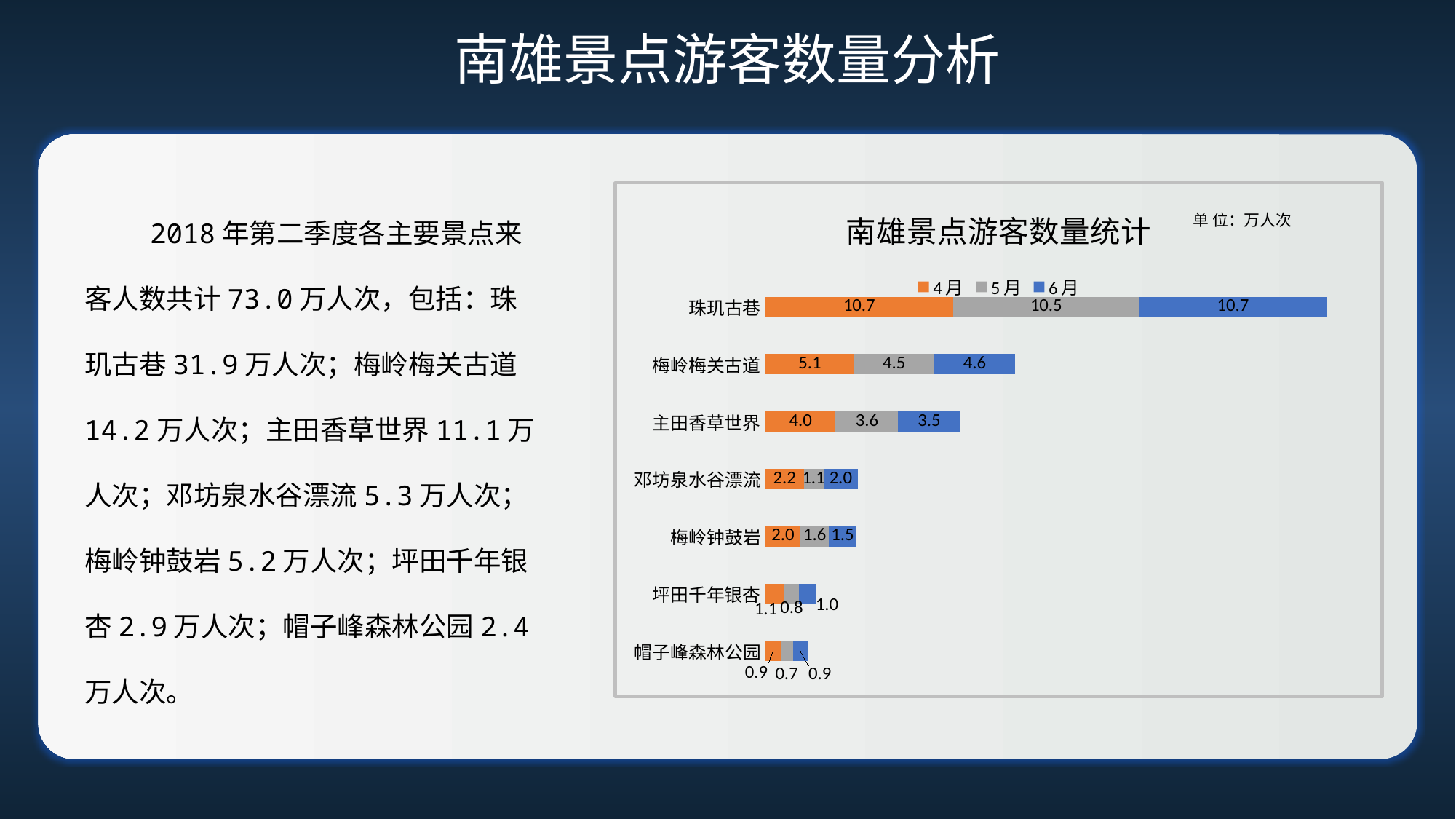

# 南雄景点游客数量分析
    2018年第二季度各主要景点来客人数共计73.0万人次，包括：珠玑古巷31.9万人次；梅岭梅关古道14.2万人次；主田香草世界11.1万人次；邓坊泉水谷漂流5.3万人次；梅岭钟鼓岩5.2万人次；坪田千年银杏2.9万人次；帽子峰森林公园2.4万人次。

### Chart: 南雄景点游客数量统计

| Category | 4月 | 5月 | 6月 |
|---|---|---|---|
| 帽子峰森林公园 | 0.8797 | 0.6897 | 0.8626 |
| 坪田千年银杏 | 1.0811 | 0.8341 | 0.9576 |
| 梅岭钟鼓岩 | 2.00165 | 1.63115 | 1.5466 |
| 邓坊泉水谷漂流 | 2.185 | 1.12955 | 1.957 |
| 主田香草世界 | 4.00235 | 3.5587 | 3.51975 |
| 梅岭梅关古道 | 5.0635 | 4.51345 | 4.64835 |
| 珠玑古巷 | 10.7064 | 10.5381 | 10.7028 |
单 位：万人次